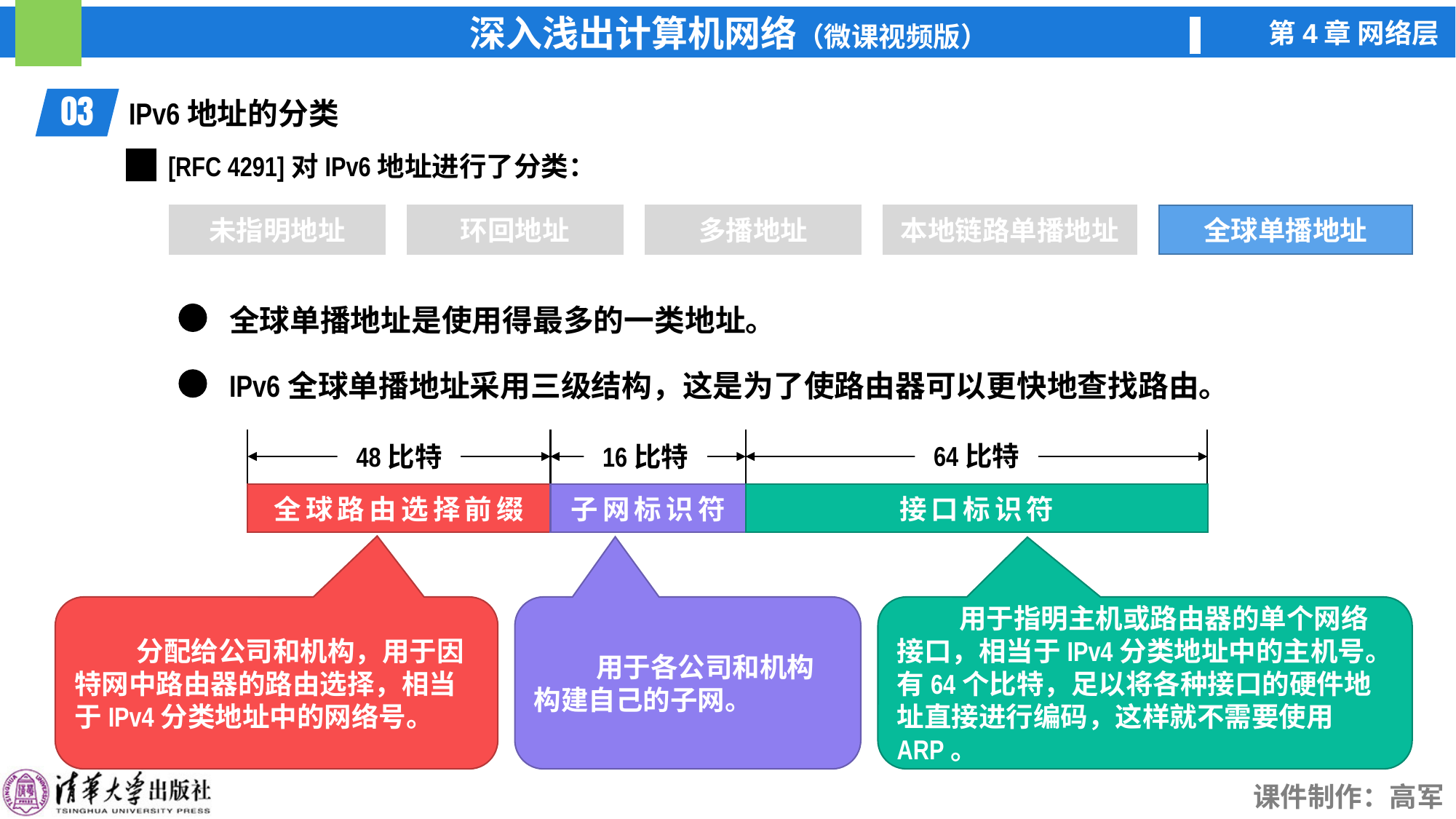

03
IPv6地址的分类
[RFC 4291]对IPv6地址进行了分类：

未指明地址
环回地址
多播地址
本地链路单播地址
全球单播地址
全球单播地址
全球单播地址是使用得最多的一类地址。

IPv6全球单播地址采用三级结构，这是为了使路由器可以更快地查找路由。

48比特
16比特
64比特
子网标识符
接口标识符
全球路由选择前缀
         用于指明主机或路由器的单个网络接口，相当于IPv4分类地址中的主机号。有64个比特，足以将各种接口的硬件地址直接进行编码，这样就不需要使用ARP。
         分配给公司和机构，用于因特网中路由器的路由选择，相当于IPv4分类地址中的网络号。
         用于各公司和机构构建自己的子网。